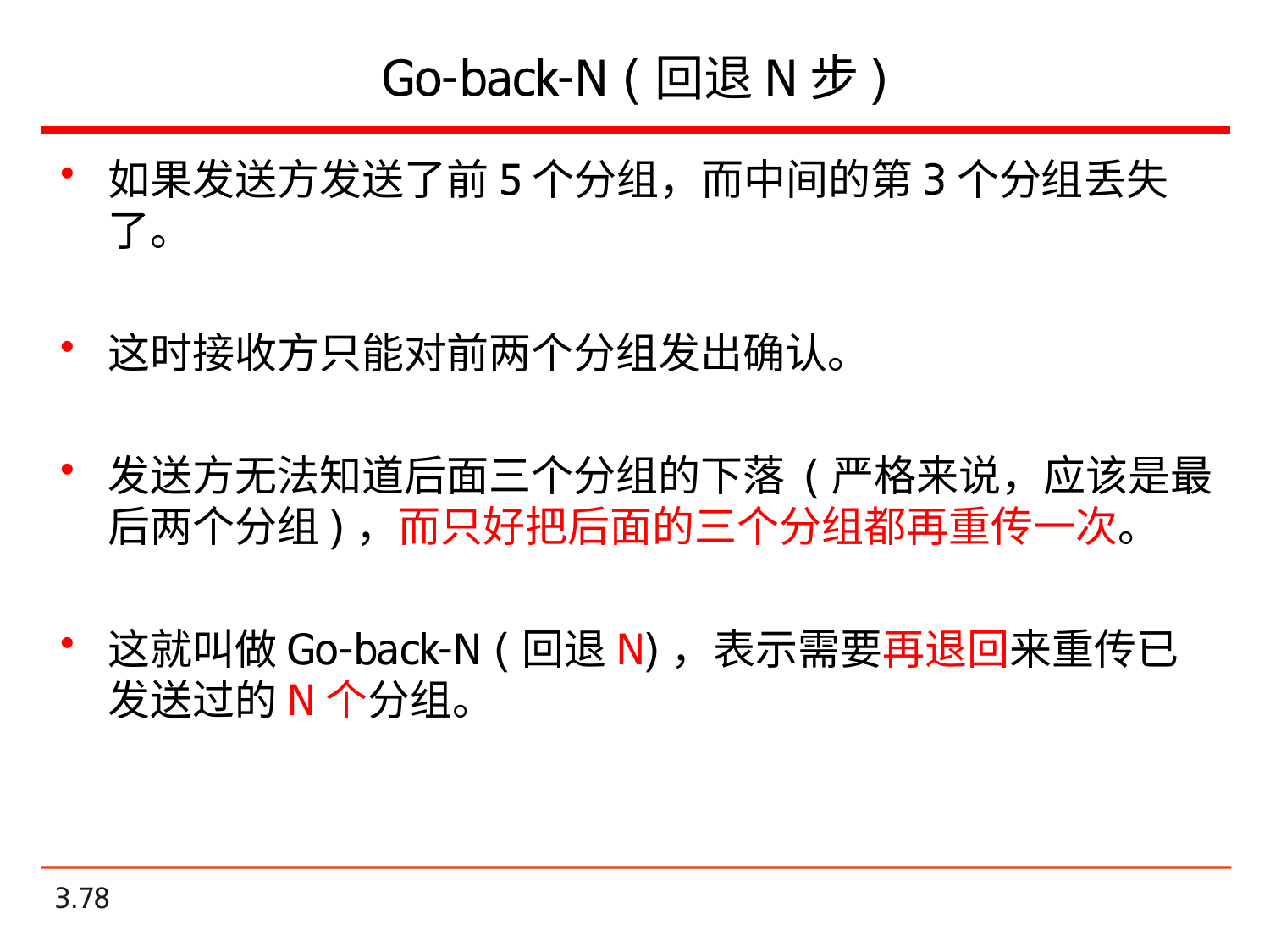

# Go-back-N (回退N步)
如果发送方发送了前5个分组，而中间的第3个分组丢失了。

这时接收方只能对前两个分组发出确认。

发送方无法知道后面三个分组的下落 (严格来说，应该是最后两个分组)，而只好把后面的三个分组都再重传一次。

这就叫做Go-back-N (回退N)，表示需要再退回来重传已发送过的N个分组。